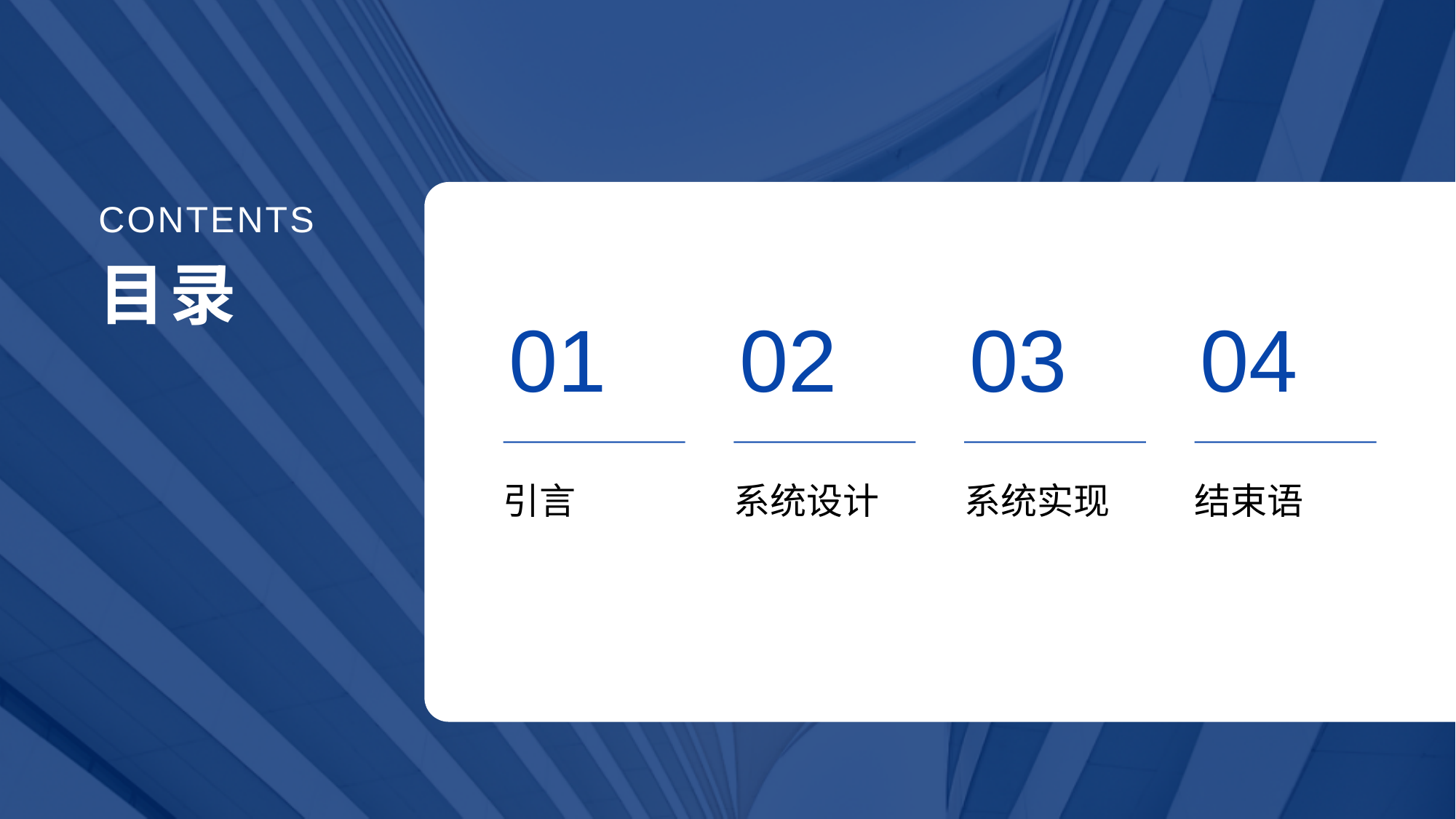

CONTENTS
目录
01
02
03
04

引言
系统设计
系统实现
结束语